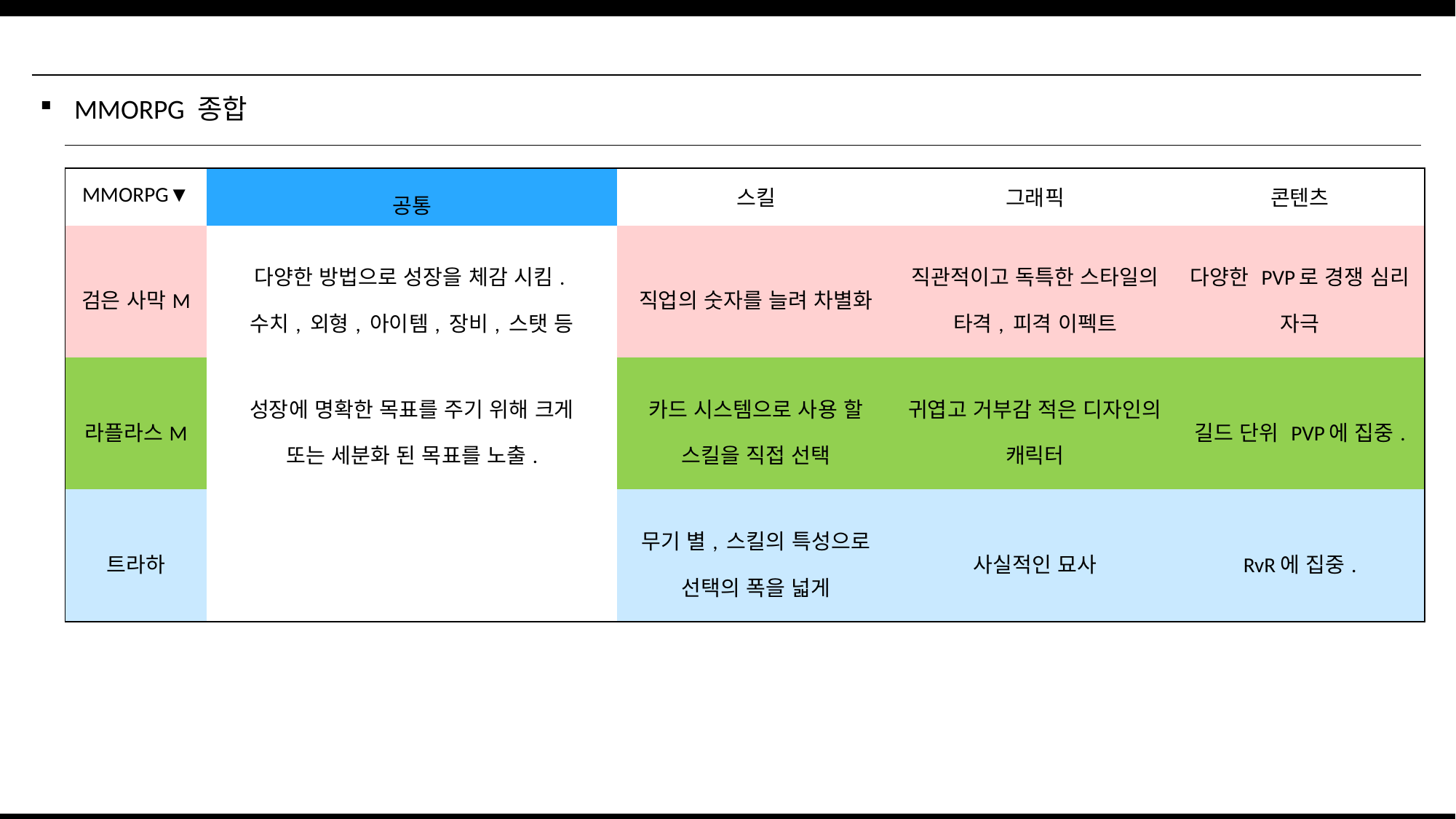

위 내용과 종합 내용이 전반적으로 다르다..
결론이 너무 요약되어 있고 이것을 통해서 방향성을 잡기에는 부족한 부분이 있다. 설명은 더 상세해도 좋을 것 같고 해당 내용을 기준으로 표를 종합적으로 분석해서 설명해주는 내용이 표아래 배치 되면 좋을 것 같다.
# MMORPG 종합
| MMORPG▼ | 공통 | 스킬 | 그래픽 | 콘텐츠 |
| --- | --- | --- | --- | --- |
| 검은 사막M | 다양한 방법으로 성장을 체감 시킴. 수치, 외형, 아이템, 장비, 스탯 등 | 직업의 숫자를 늘려 차별화 | 직관적이고 독특한 스타일의 타격, 피격 이펙트 | 다양한 PVP로 경쟁 심리 자극 |
| 라플라스M | 성장에 명확한 목표를 주기 위해 크게 또는 세분화 된 목표를 노출. | 카드 시스템으로 사용 할 스킬을 직접 선택 | 귀엽고 거부감 적은 디자인의 캐릭터 | 길드 단위 PVP에 집중. |
| 트라하 |  | 무기 별, 스킬의 특성으로 선택의 폭을 넓게 | 사실적인 묘사 | RvR에 집중. |